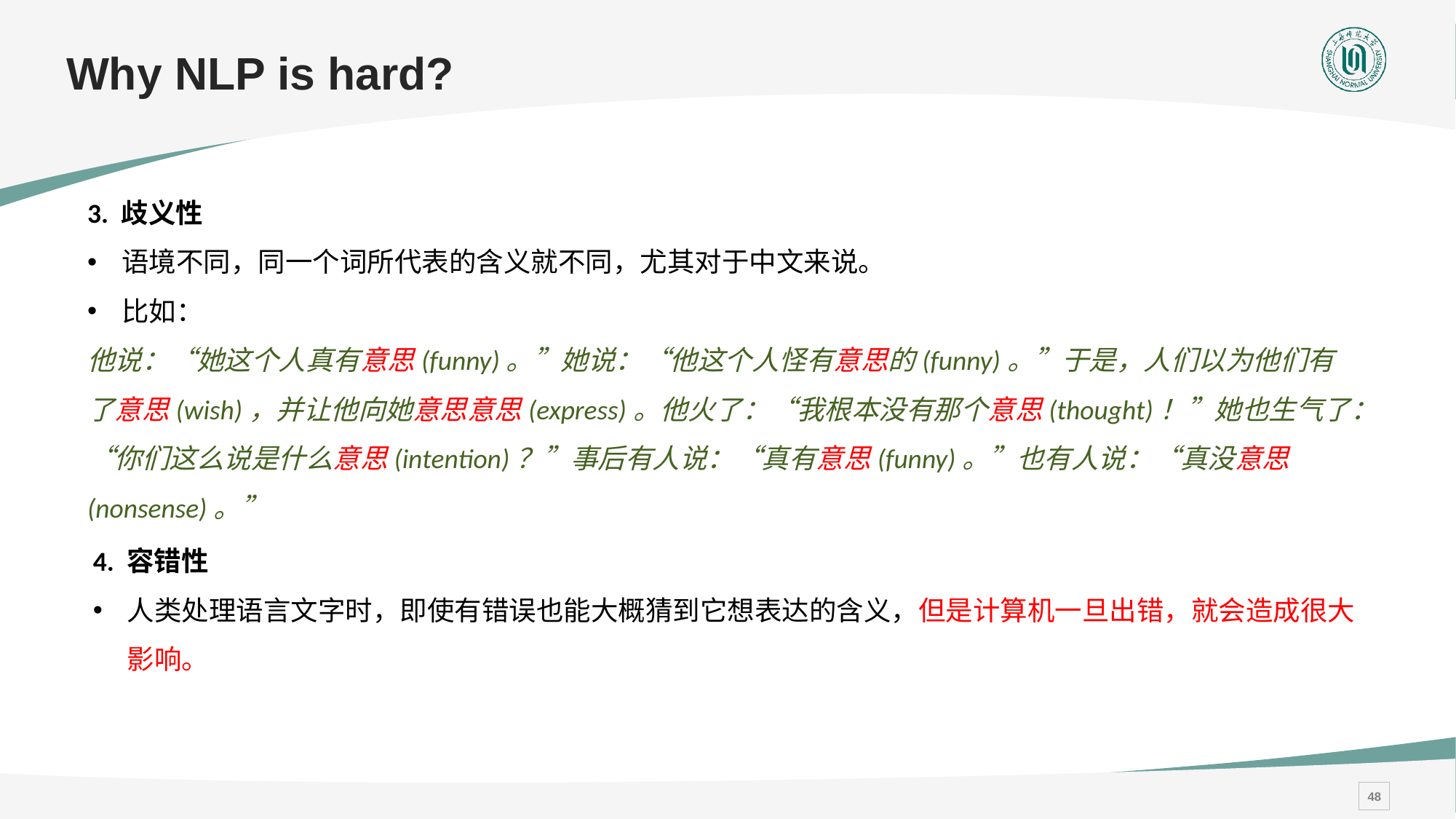

# Why NLP is hard?
3. 歧义性
语境不同，同一个词所代表的含义就不同，尤其对于中文来说。
比如：
他说：“她这个人真有意思(funny)。”她说：“他这个人怪有意思的(funny)。”于是，人们以为他们有了意思(wish)，并让他向她意思意思(express)。他火了：“我根本没有那个意思(thought)！”她也生气了：“你们这么说是什么意思(intention)？”事后有人说：“真有意思(funny)。”也有人说：“真没意思(nonsense)。”

4. 容错性
人类处理语言文字时，即使有错误也能大概猜到它想表达的含义，但是计算机一旦出错，就会造成很大影响。